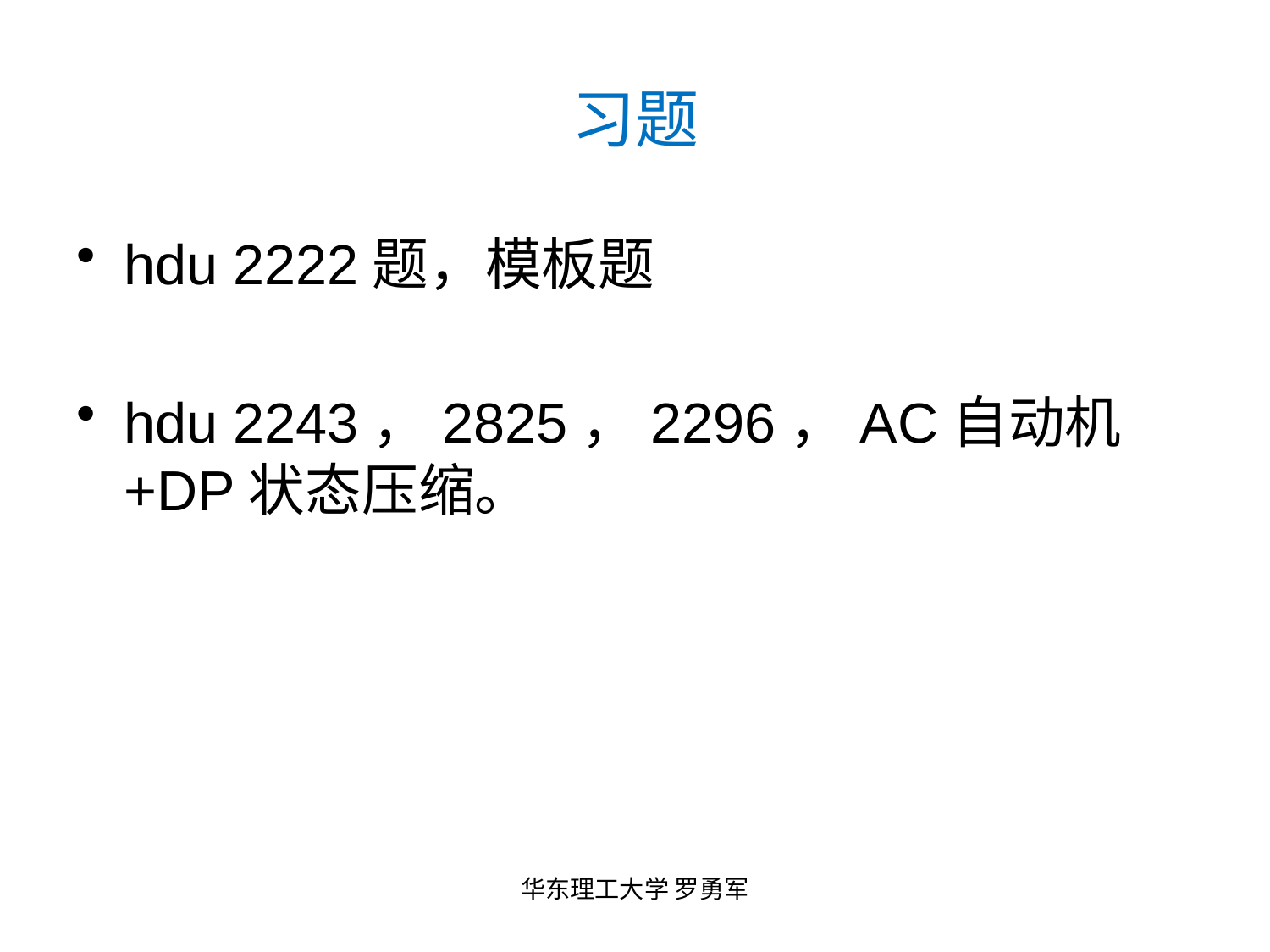

# 习题
hdu 2222题，模板题

hdu 2243，2825，2296，AC自动机+DP状态压缩。

华东理工大学 罗勇军